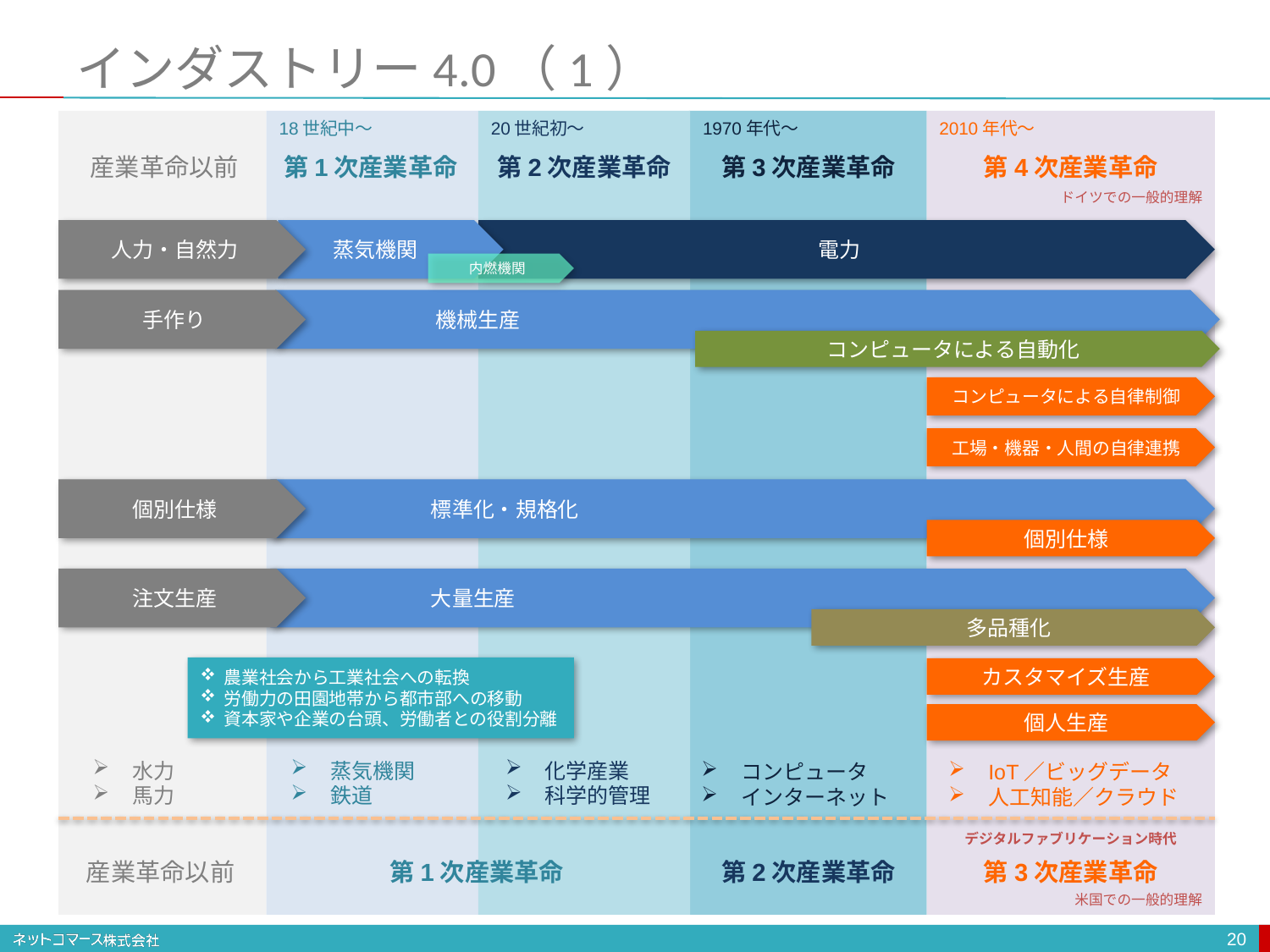

# インダストリー4.0（1）

18世紀中〜
2010年代〜
20世紀初〜
1970年代〜
産業革命以前
第1次産業革命
第4次産業革命
第2次産業革命
第3次産業革命
ドイツでの一般的理解
人力・自然力
　　蒸気機関
電力
内燃機関
手作り
　　　　　　　機械生産
コンピュータによる自動化
コンピュータによる自律制御
工場・機器・人間の自律連携
個別仕様
　　　　　　　標準化・規格化
個別仕様
注文生産
　　　　　　　大量生産
多品種化
農業社会から工業社会への転換
労働力の田園地帯から都市部への移動
資本家や企業の台頭、労働者との役割分離
カスタマイズ生産
個人生産
水力
馬力
蒸気機関
鉄道
化学産業
科学的管理
コンピュータ
インターネット
IoT／ビッグデータ
人工知能／クラウド
デジタルファブリケーション時代
産業革命以前
第1次産業革命
第2次産業革命
第3次産業革命
米国での一般的理解
20